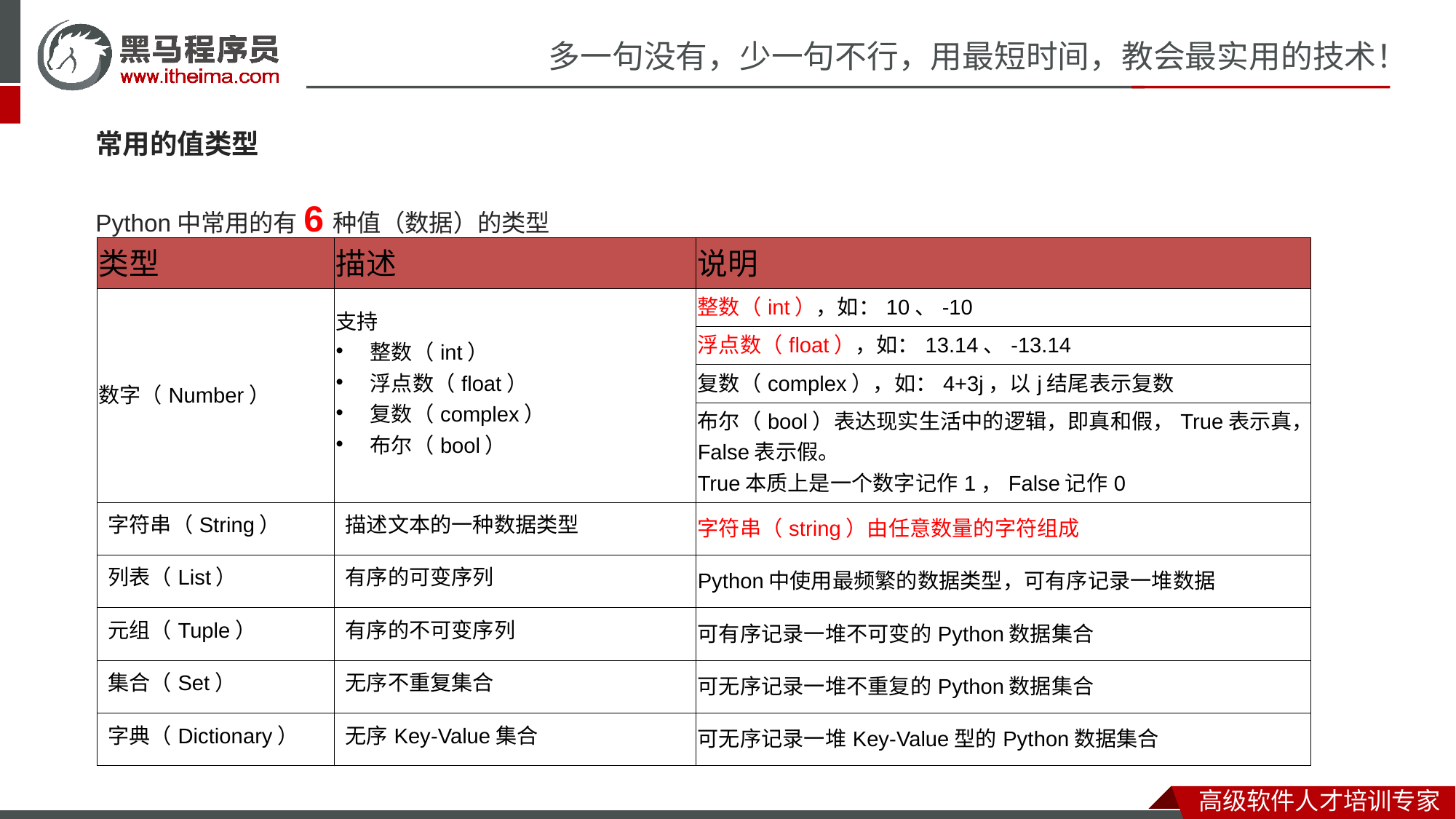

常用的值类型
Python中常用的有6种值（数据）的类型
| 类型 | 描述 | 说明 |
| --- | --- | --- |
| 数字（Number） | 支持 整数（int） 浮点数（float） 复数（complex） 布尔（bool） | 整数（int），如：10、-10 |
|  |  | 浮点数（float），如：13.14、-13.14 |
|  |  | 复数（complex），如：4+3j，以j结尾表示复数 |
|  |  | 布尔（bool）表达现实生活中的逻辑，即真和假，True表示真，False表示假。 True本质上是一个数字记作1，False记作0 |
| 字符串（String） | 描述文本的一种数据类型 | 字符串（string）由任意数量的字符组成 |
| 列表（List） | 有序的可变序列 | Python中使用最频繁的数据类型，可有序记录一堆数据 |
| 元组（Tuple） | 有序的不可变序列 | 可有序记录一堆不可变的Python数据集合 |
| 集合（Set） | 无序不重复集合 | 可无序记录一堆不重复的Python数据集合 |
| 字典（Dictionary） | 无序Key-Value集合 | 可无序记录一堆Key-Value型的Python数据集合 |